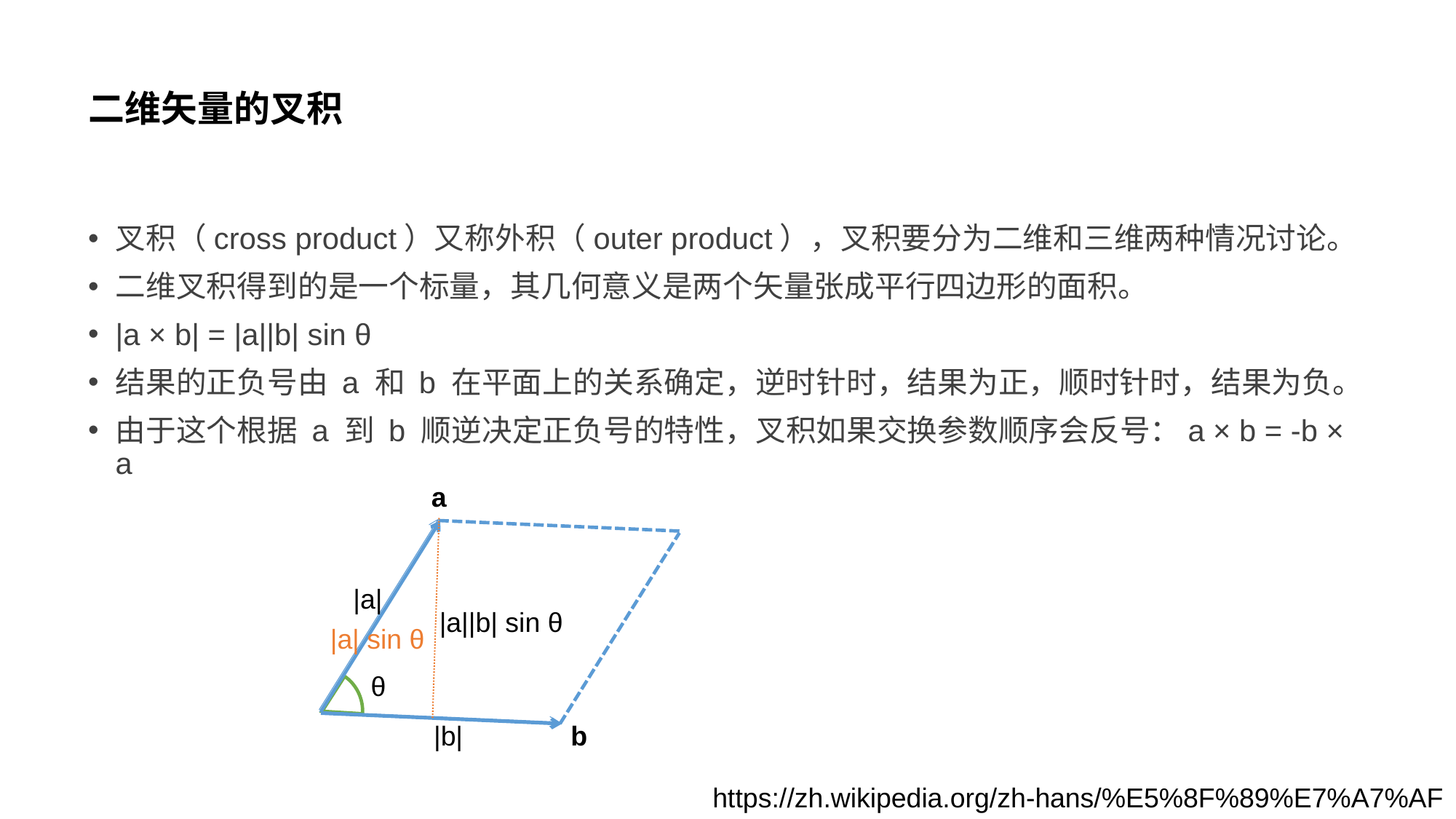

# 二维矢量的叉积
叉积（cross product）又称外积（outer product），叉积要分为二维和三维两种情况讨论。
二维叉积得到的是一个标量，其几何意义是两个矢量张成平行四边形的面积。
|a × b| = |a||b| sin θ
结果的正负号由 a 和 b 在平面上的关系确定，逆时针时，结果为正，顺时针时，结果为负。
由于这个根据 a 到 b 顺逆决定正负号的特性，叉积如果交换参数顺序会反号：a × b = -b × a
a
|a|
|a||b| sin θ
|a| sin θ
θ

|b|
b
https://zh.wikipedia.org/zh-hans/%E5%8F%89%E7%A7%AF